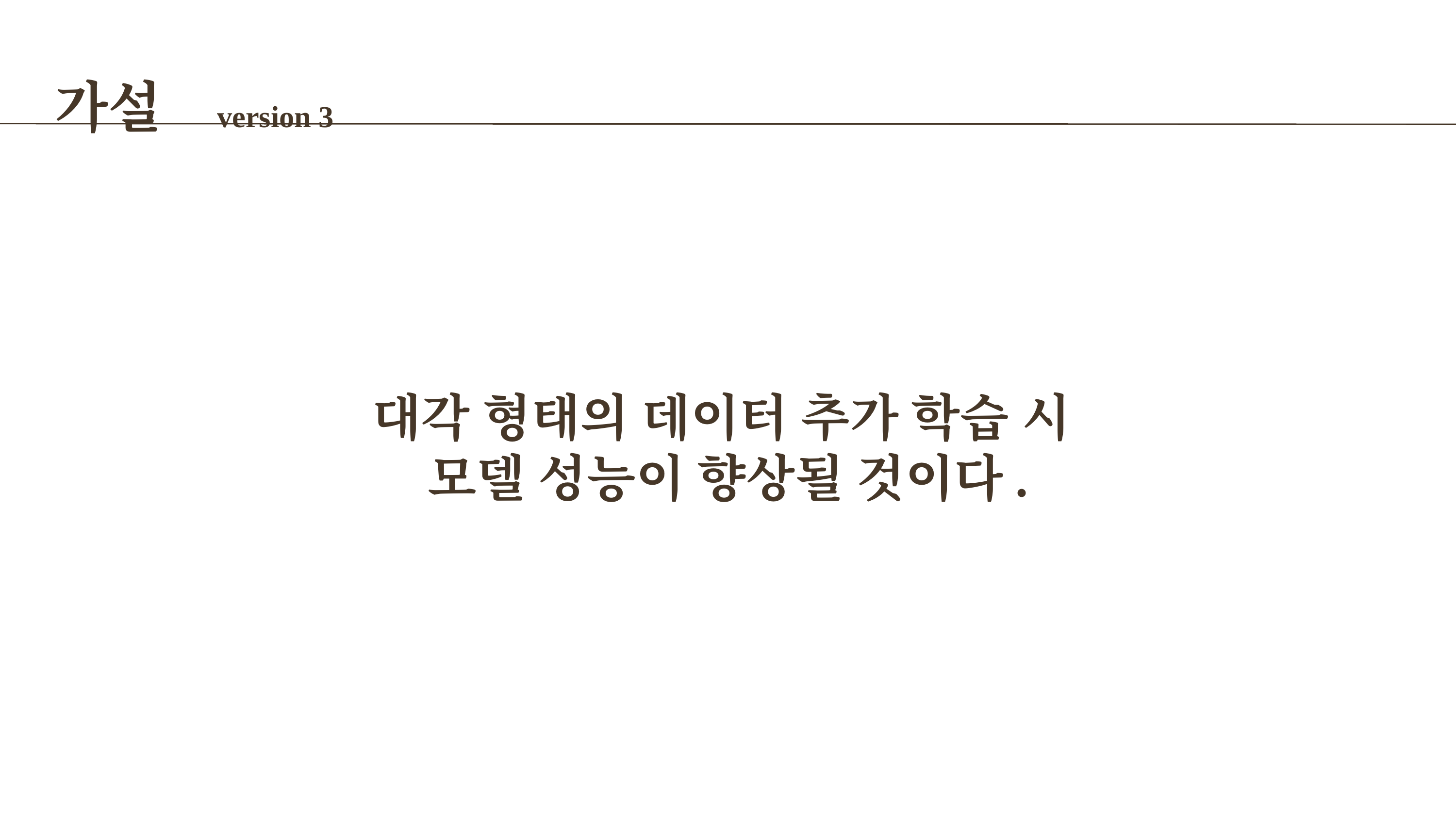

가설   version 3
대각 형태의 데이터 추가 학습 시
모델 성능이 향상될 것이다.